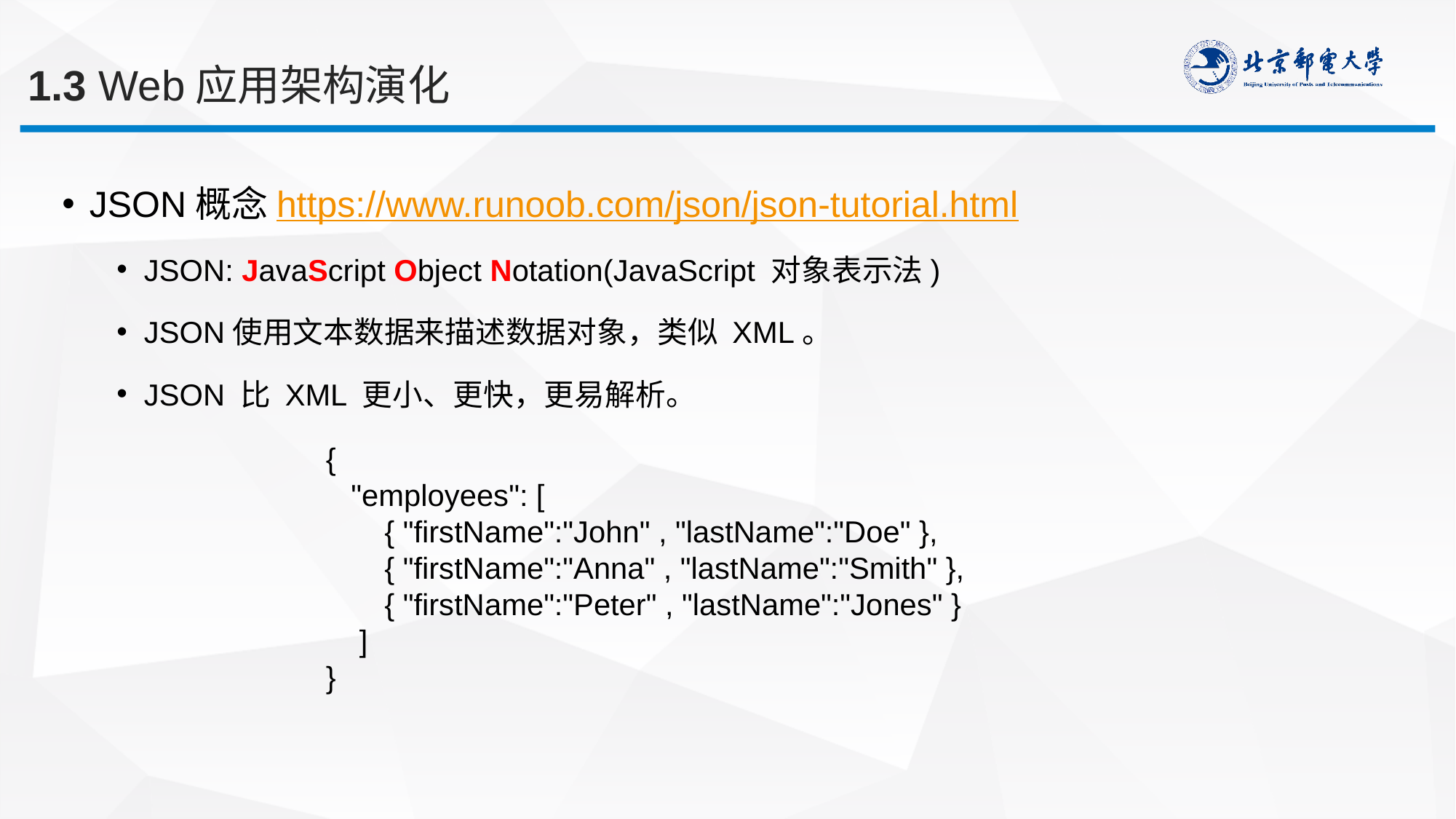

1.3 Web应用架构演化

JSON概念https://www.runoob.com/json/json-tutorial.html
JSON: JavaScript Object Notation(JavaScript 对象表示法)
JSON使用文本数据来描述数据对象，类似 XML。
JSON 比 XML 更小、更快，更易解析。
{
   "employees": [
       { "firstName":"John" , "lastName":"Doe" }, 
       { "firstName":"Anna" , "lastName":"Smith" }, 
       { "firstName":"Peter" , "lastName":"Jones" }
    ]
}